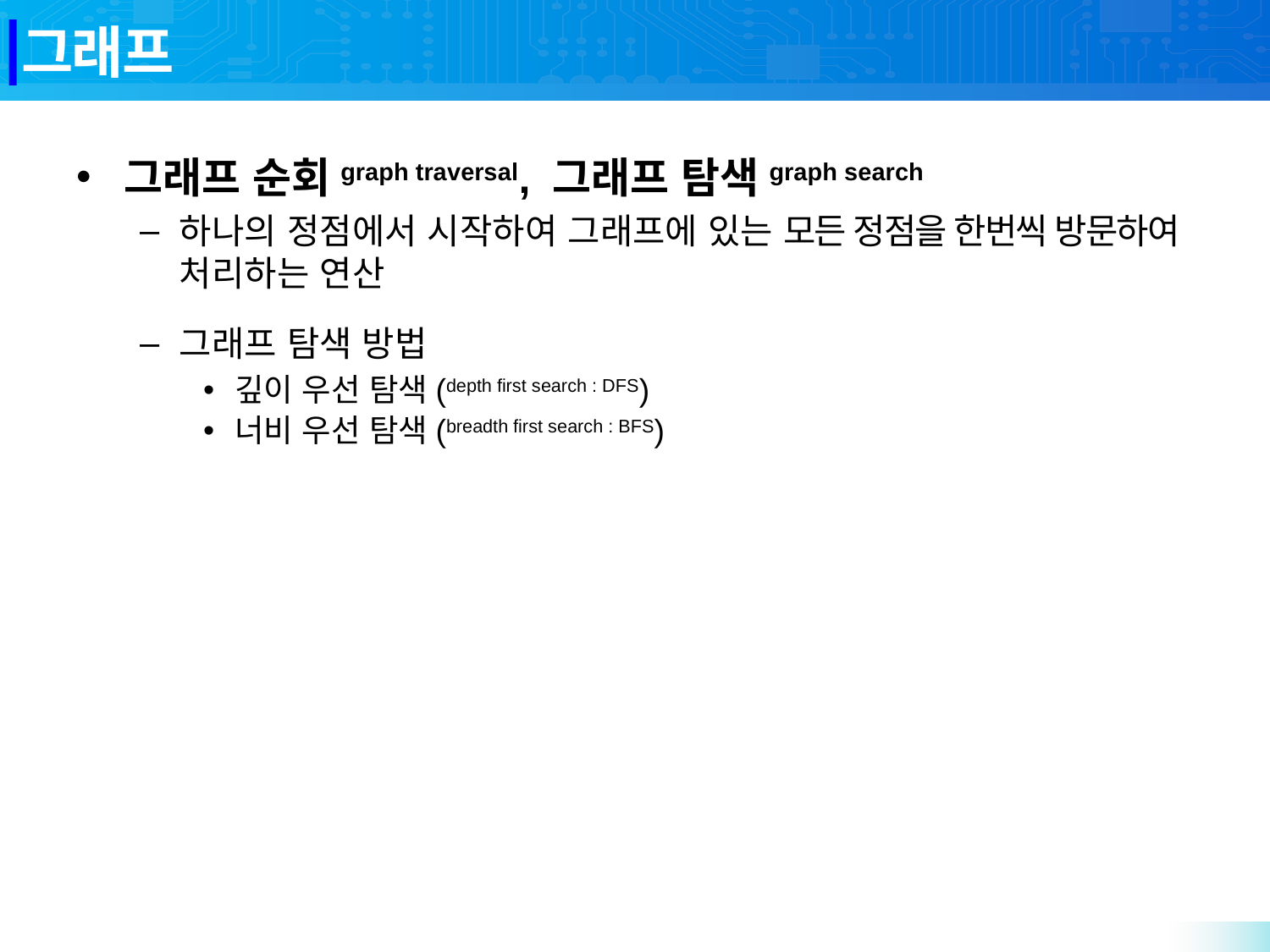

# 그래프
그래프 순회graph traversal, 그래프 탐색graph search
하나의 정점에서 시작하여 그래프에 있는 모든 정점을 한번씩 방문하여 처리하는 연산
그래프 탐색 방법
깊이 우선 탐색(depth first search : DFS)
너비 우선 탐색(breadth first search : BFS)